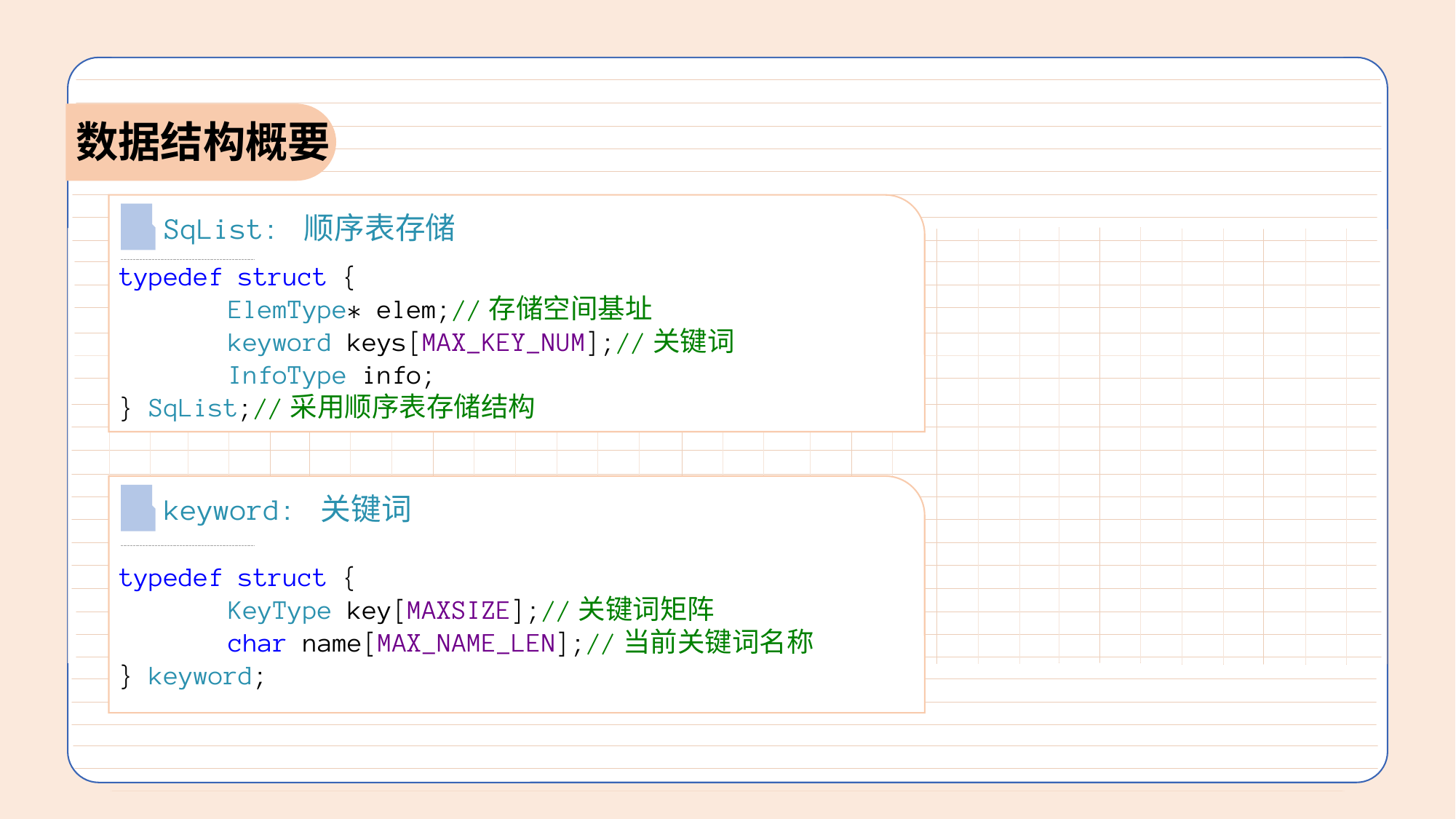

数据结构概要

SqList: 顺序表存储
typedef struct {
	ElemType* elem;//存储空间基址
	keyword keys[MAX_KEY_NUM];//关键词
	InfoType info;
} SqList;//采用顺序表存储结构

keyword: 关键词
typedef struct {
	KeyType key[MAXSIZE];//关键词矩阵
	char name[MAX_NAME_LEN];//当前关键词名称
} keyword;